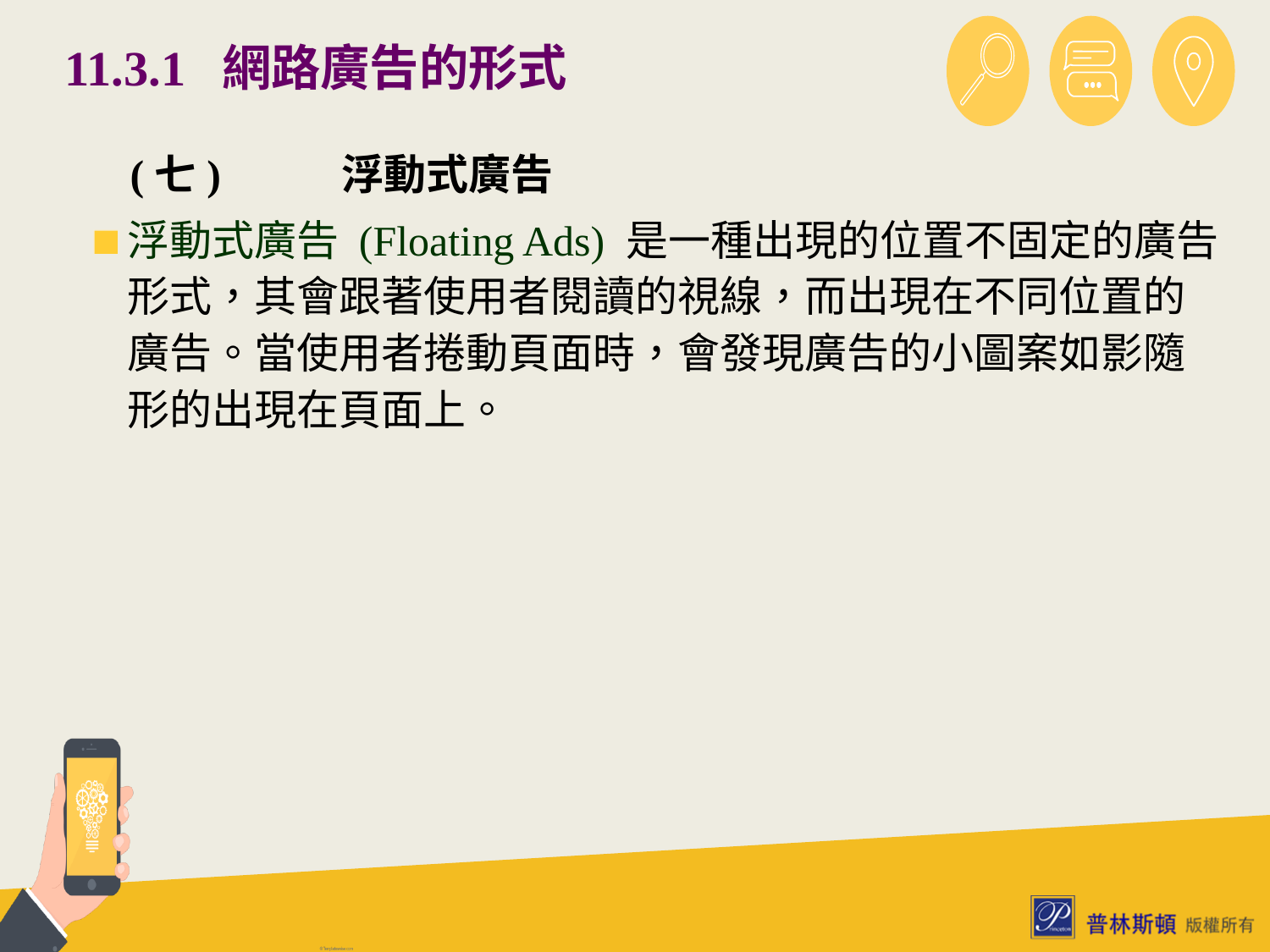

# 11.3.1  網路廣告的形式
    (七)	浮動式廣告
浮動式廣告 (Floating Ads) 是一種出現的位置不固定的廣告形式，其會跟著使用者閱讀的視線，而出現在不同位置的廣告。當使用者捲動頁面時，會發現廣告的小圖案如影隨形的出現在頁面上。